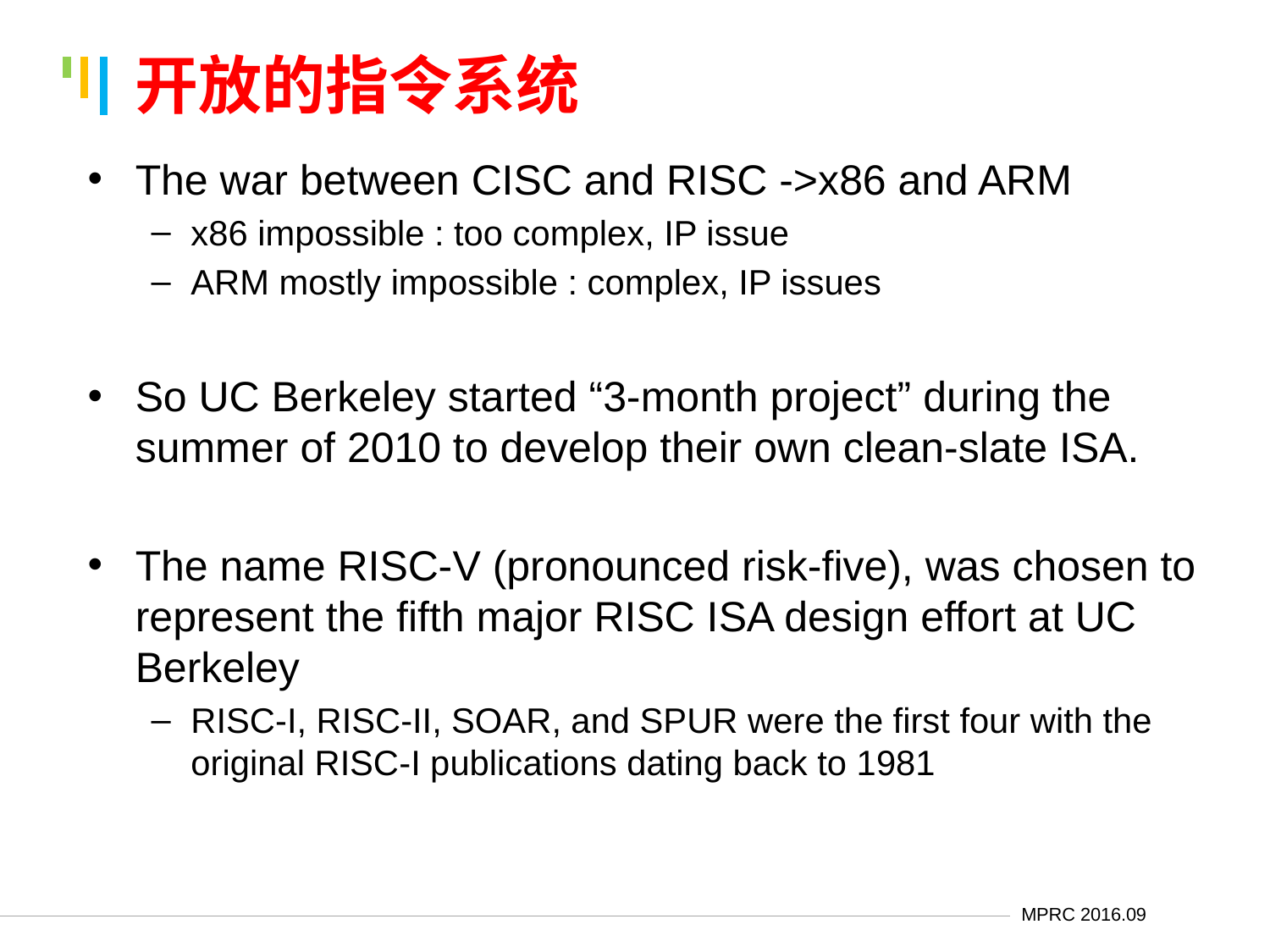

# 开放的指令系统
The war between CISC and RISC ->x86 and ARM
x86 impossible : too complex, IP issue
ARM mostly impossible : complex, IP issues

So UC Berkeley started “3-month project” during the summer of 2010 to develop their own clean-slate ISA.

The name RISC-V (pronounced risk-five), was chosen to represent the fifth major RISC ISA design effort at UC Berkeley
RISC-I, RISC-II, SOAR, and SPUR were the first four with the original RISC-I publications dating back to 1981